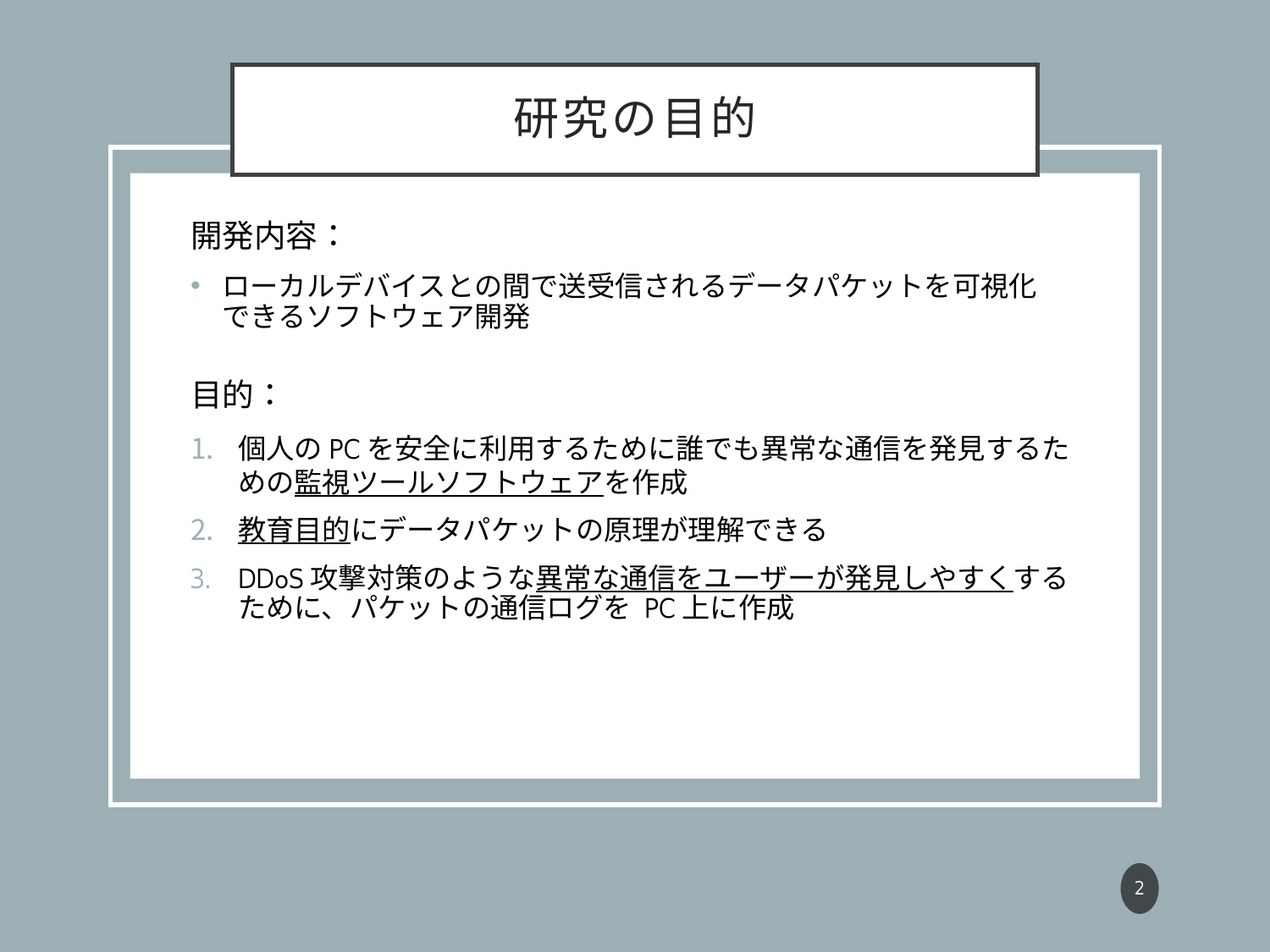

# 研究の目的

開発内容：
ローカルデバイスとの間で送受信されるデータパケットを可視化
できるソフトウェア開発
目的：
個人のPCを安全に利用するために誰でも異常な通信を発見するための監視ツールソフトウェアを作成
教育目的にデータパケットの原理が理解できる
DDoS攻撃対策のような異常な通信をユーザーが発見しやすくするために、パケットの通信ログを PC上に作成

2